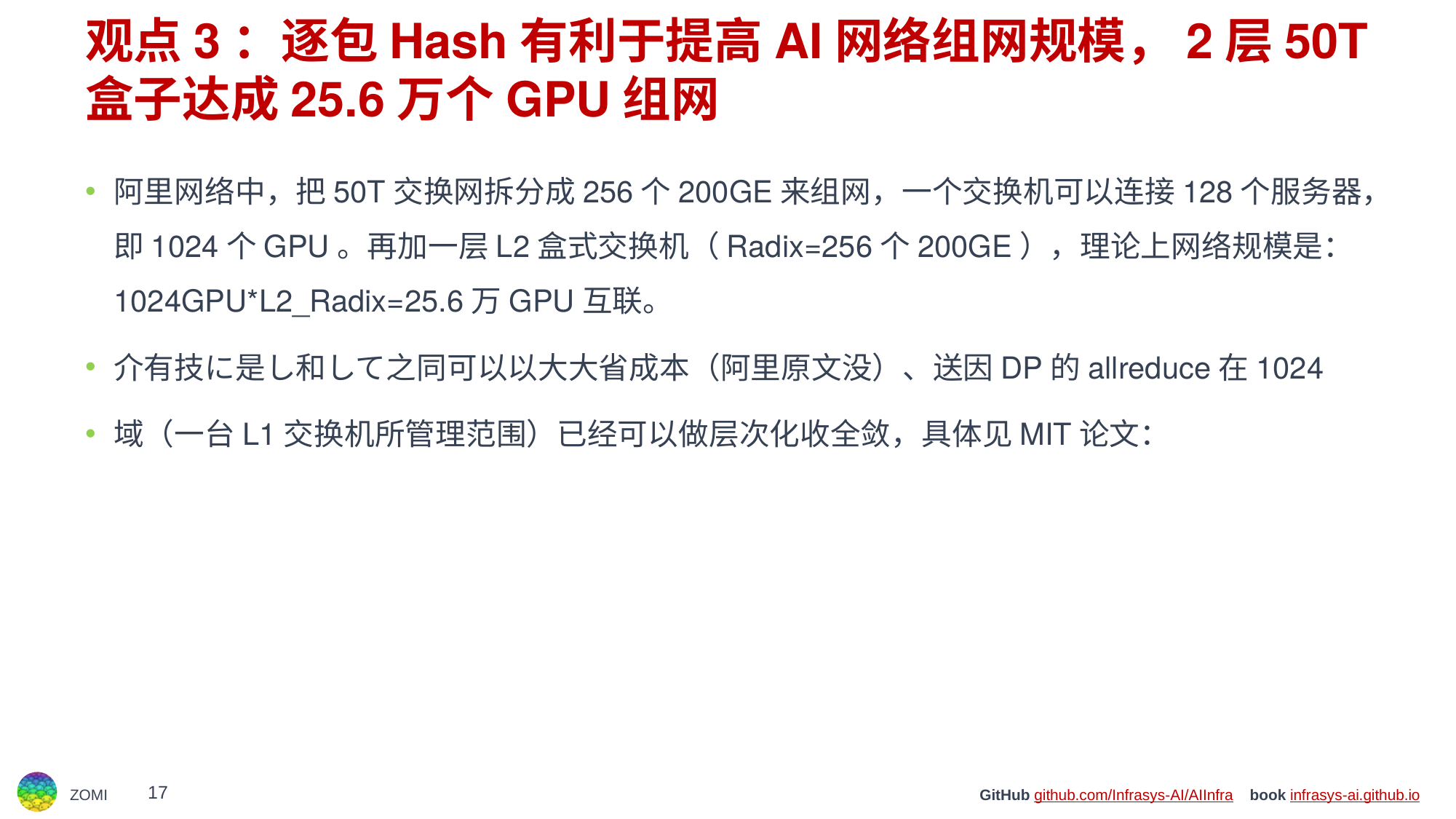

# 观点3：逐包Hash有利于提高AI网络组网规模，2层50T盒子达成25.6万个GPU组网
阿里网络中，把50T交换网拆分成256个200GE来组网，一个交换机可以连接128个服务器，即1024个GPU。再加一层L2盒式交换机（Radix=256个200GE），理论上网络规模是：1024GPU*L2_Radix=25.6万GPU互联。
介有技に是し和して之同可以以大大省成本（阿里原文没）、送因DP的allreduce在1024
域（一台L1交换机所管理范围）已经可以做层次化收全敛，具体见MIT论文：